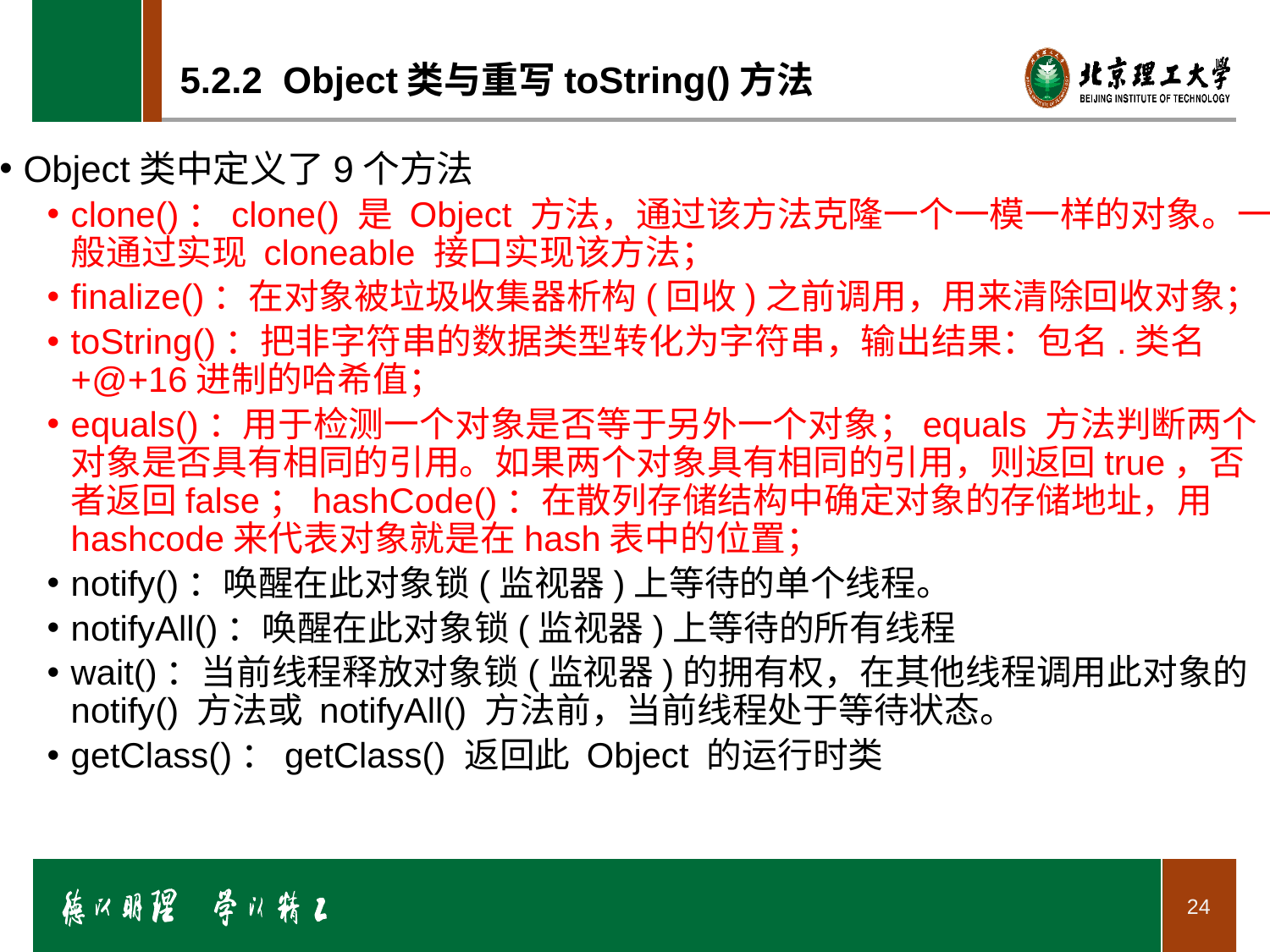

# 5.2.2  Object类与重写toString()方法
Object类中定义了9个方法
clone()：clone() 是 Object 方法，通过该方法克隆一个一模一样的对象。一般通过实现 cloneable 接口实现该方法；
finalize()：在对象被垃圾收集器析构(回收)之前调用，用来清除回收对象；
toString()：把非字符串的数据类型转化为字符串，输出结果：包名.类名+@+16进制的哈希值；
equals()：用于检测一个对象是否等于另外一个对象；equals 方法判断两个对象是否具有相同的引用。如果两个对象具有相同的引用，则返回true，否者返回false；hashCode()：在散列存储结构中确定对象的存储地址，用hashcode来代表对象就是在hash表中的位置；
notify()：唤醒在此对象锁(监视器)上等待的单个线程。
notifyAll()：唤醒在此对象锁(监视器)上等待的所有线程
wait()：当前线程释放对象锁(监视器)的拥有权，在其他线程调用此对象的 notify() 方法或 notifyAll() 方法前，当前线程处于等待状态。
getClass()：getClass() 返回此 Object 的运行时类